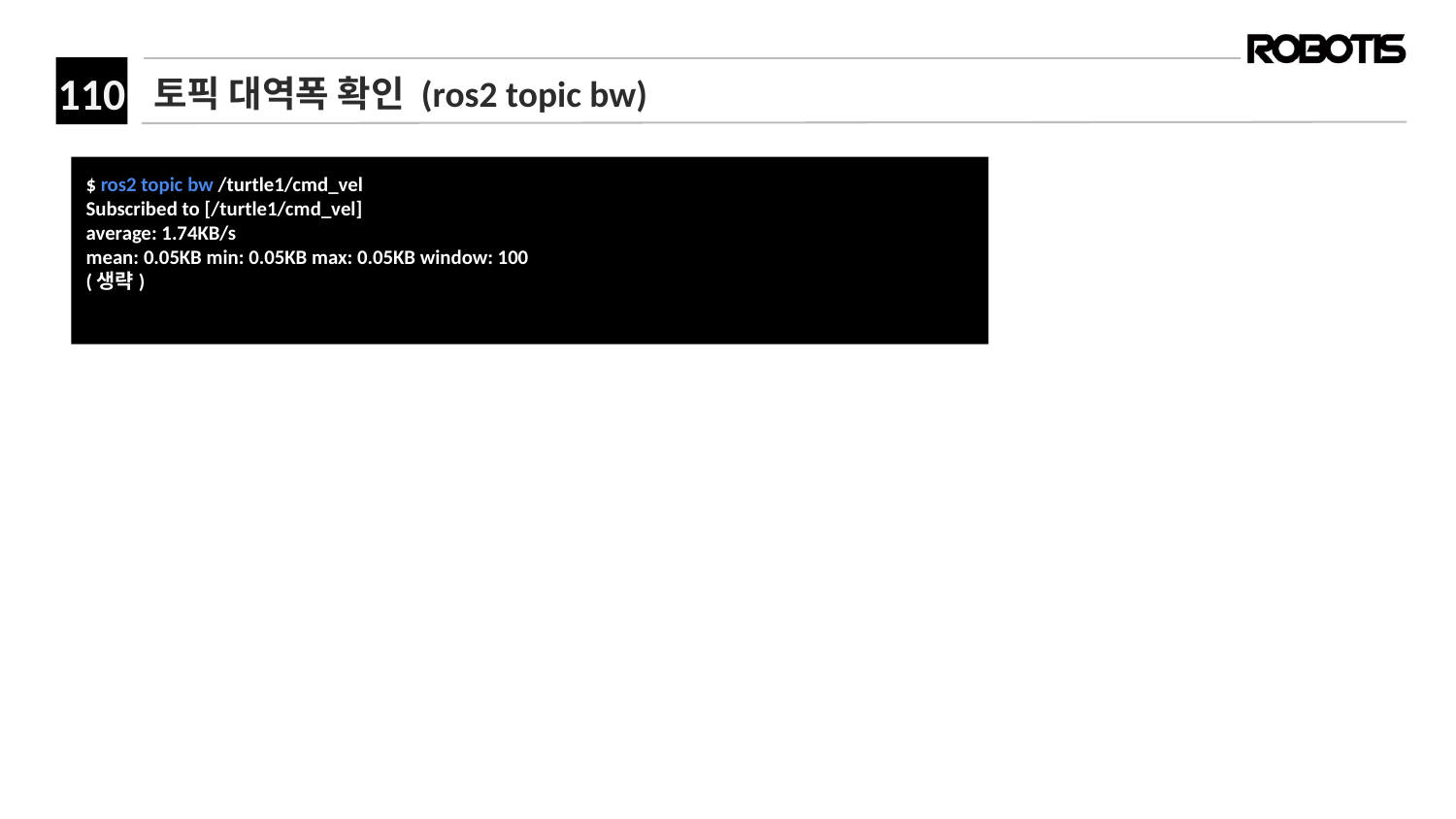

# 토픽 대역폭 확인 (ros2 topic bw)
﻿$ ros2 topic bw /turtle1/cmd_vel
Subscribed to [/turtle1/cmd_vel]
average: 1.74KB/s
mean: 0.05KB min: 0.05KB max: 0.05KB window: 100
(생략)